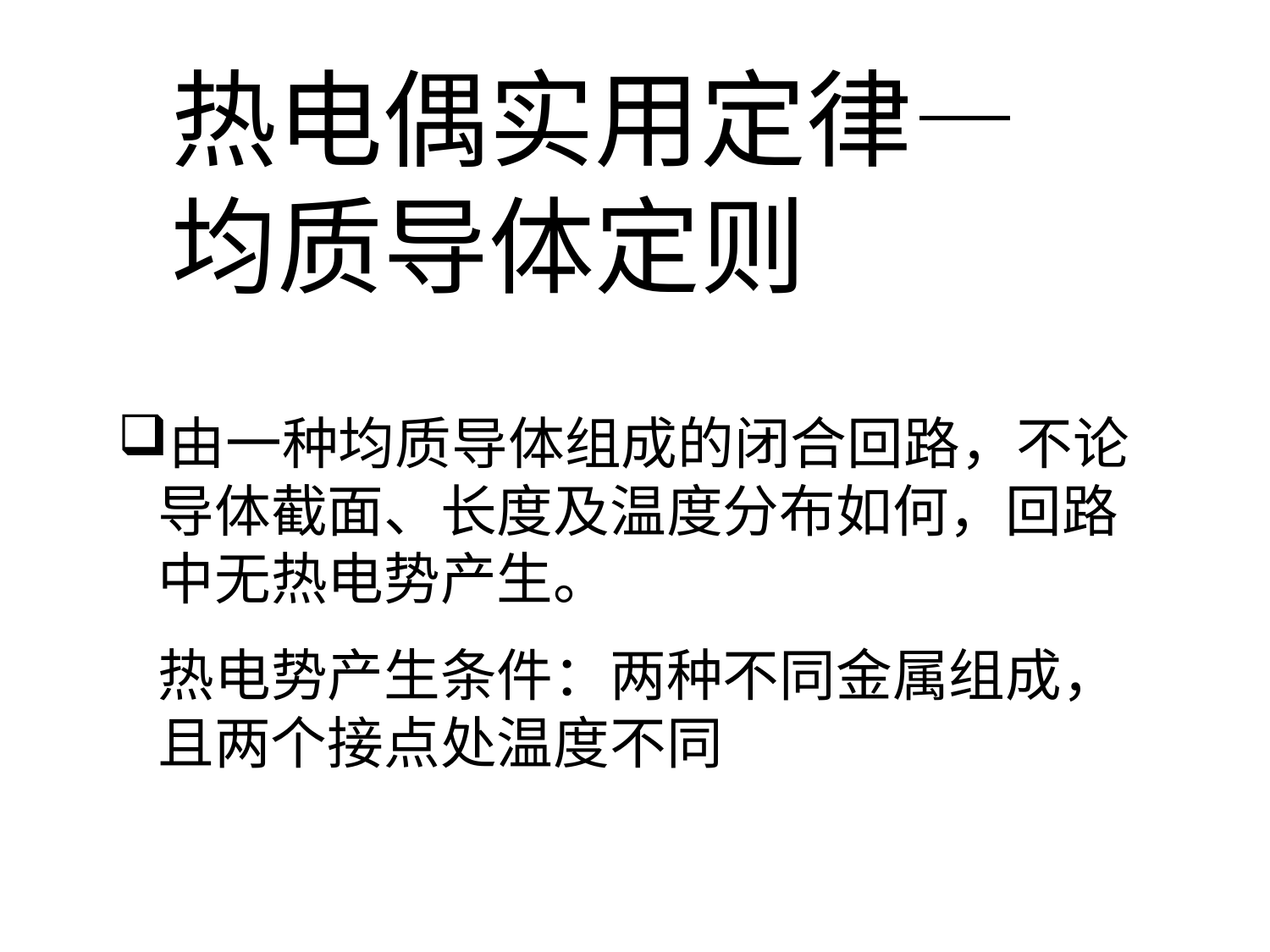

热电偶实用定律—均质导体定则
由一种均质导体组成的闭合回路，不论导体截面、长度及温度分布如何，回路中无热电势产生。
	热电势产生条件：两种不同金属组成，且两个接点处温度不同